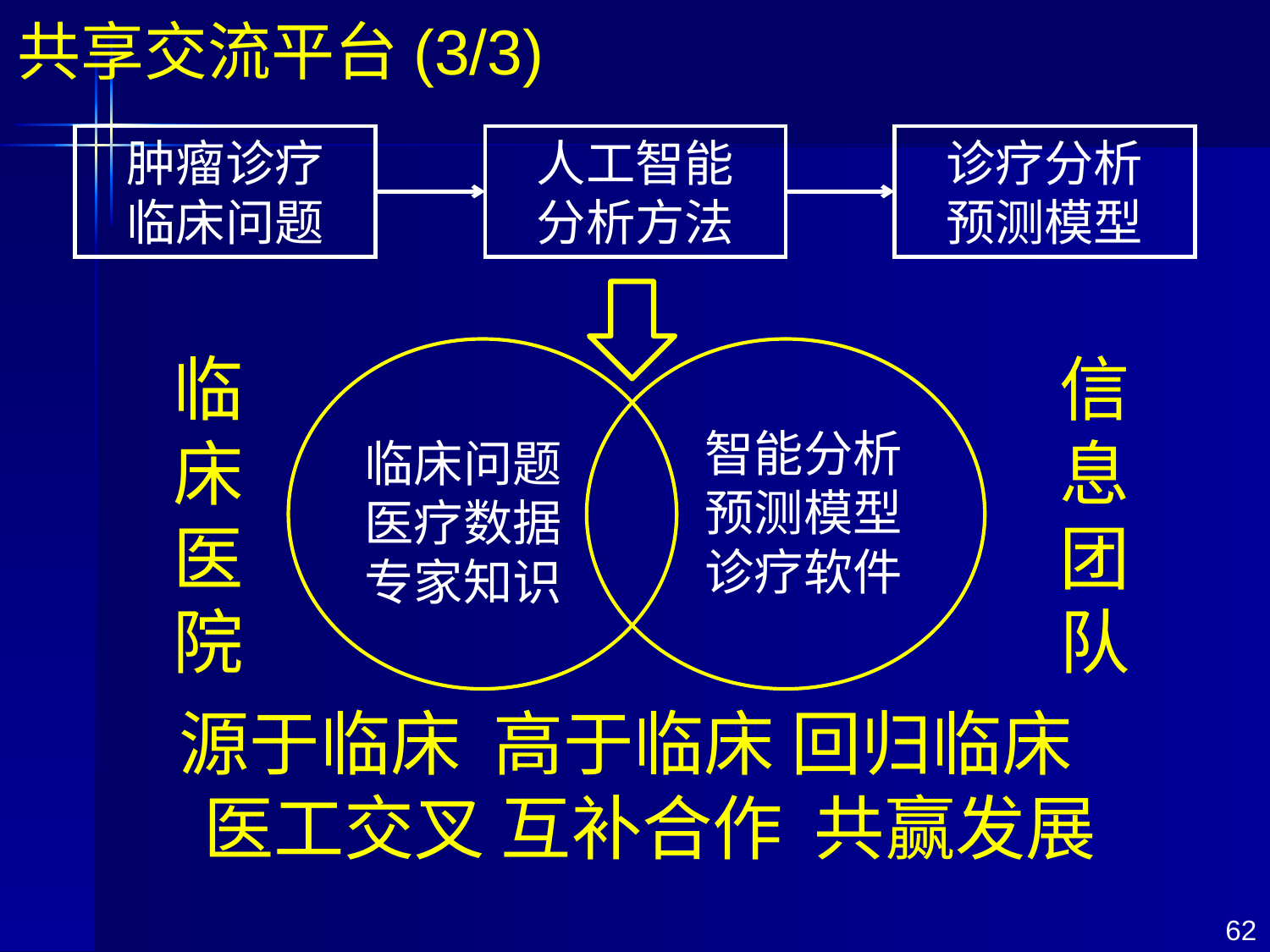

共享交流平台(3/3)
肿瘤诊疗
临床问题
人工智能
分析方法
诊疗分析
预测模型

临床医院
信息团队

智能分析
预测模型
诊疗软件
临床问题
医疗数据
专家知识
源于临床  高于临床 回归临床
医工交叉 互补合作  共赢发展